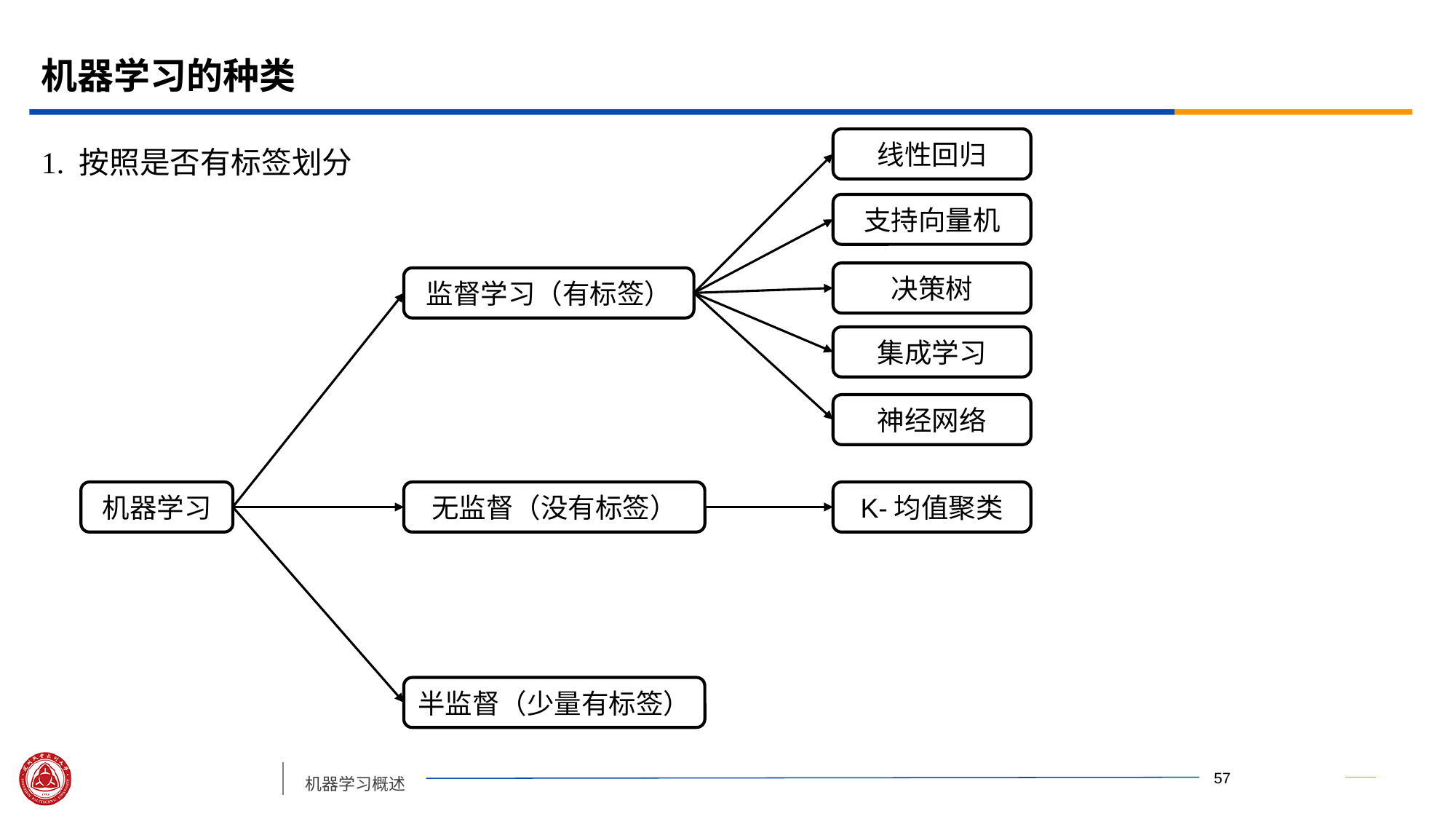

# 机器学习的种类
线性回归
1. 按照是否有标签划分
支持向量机
决策树
监督学习（有标签）
集成学习
神经网络
机器学习
无监督（没有标签）
K-均值聚类
半监督（少量有标签）